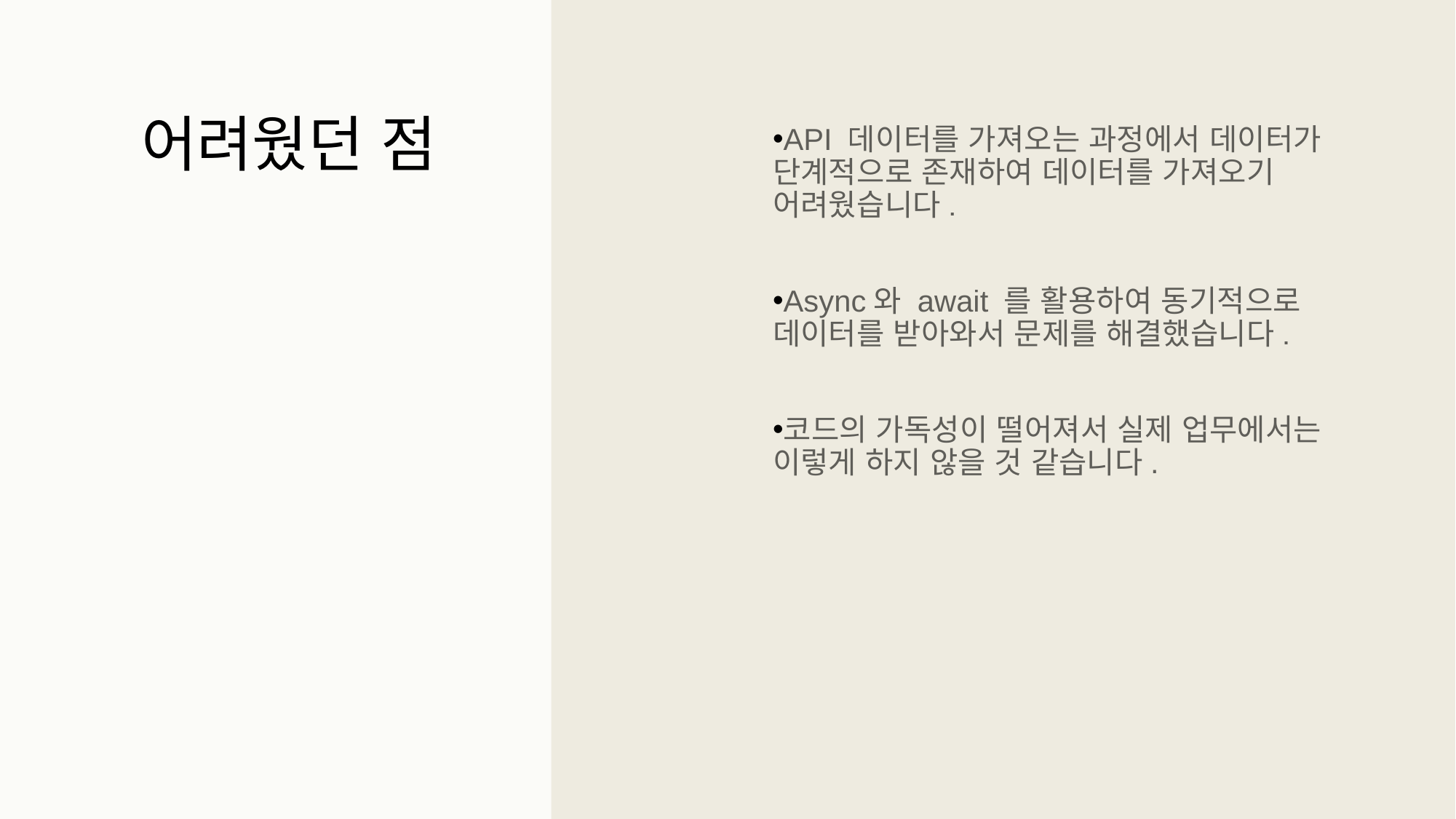

어려웠던 점
API 데이터를 가져오는 과정에서 데이터가 단계적으로 존재하여 데이터를 가져오기 어려웠습니다.

Async와 await 를 활용하여 동기적으로 데이터를 받아와서 문제를 해결했습니다.

코드의 가독성이 떨어져서 실제 업무에서는 이렇게 하지 않을 것 같습니다.